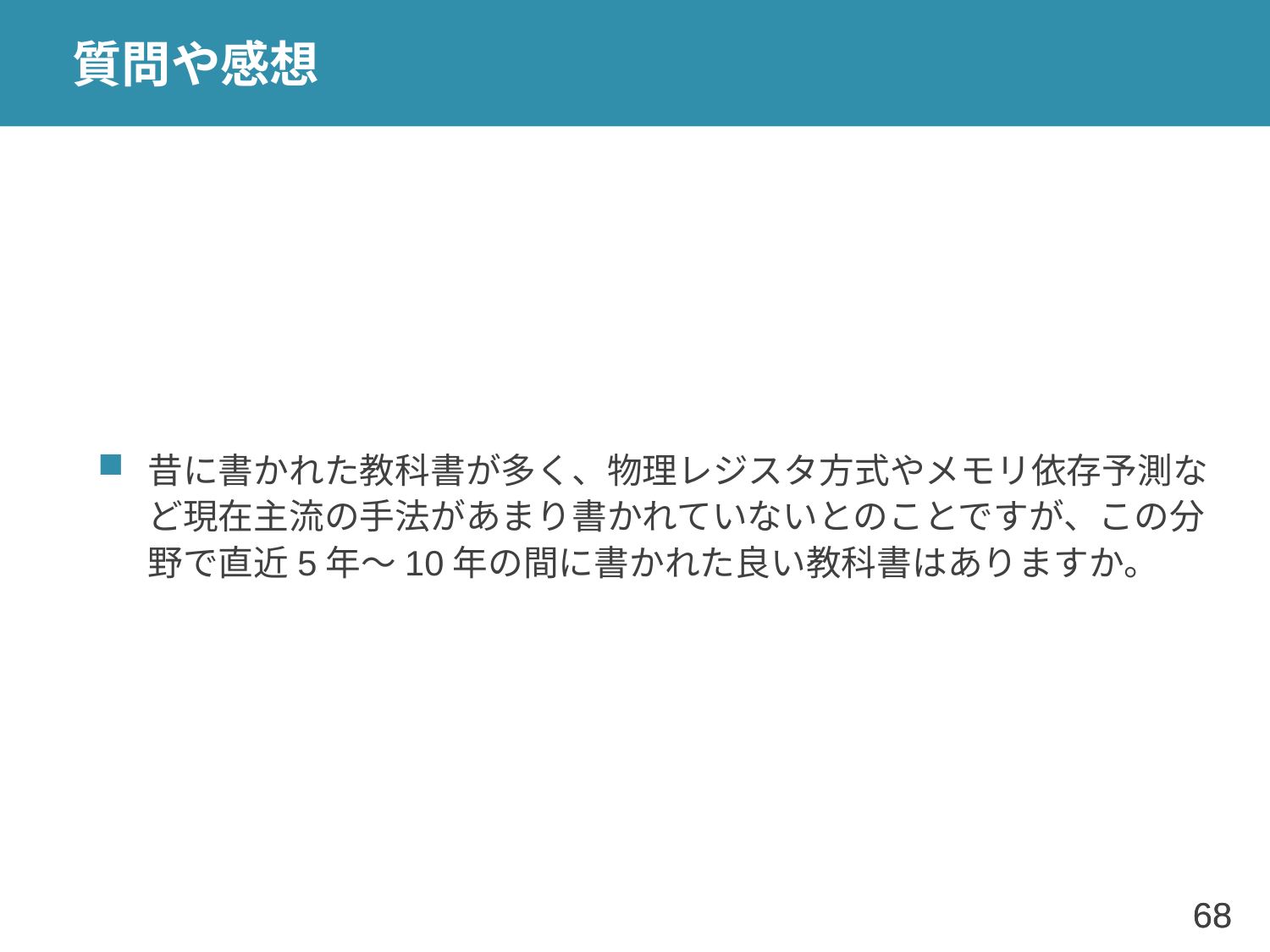

# 質問や感想
昔に書かれた教科書が多く、物理レジスタ方式やメモリ依存予測など現在主流の手法があまり書かれていないとのことですが、この分野で直近5年〜10年の間に書かれた良い教科書はありますか。